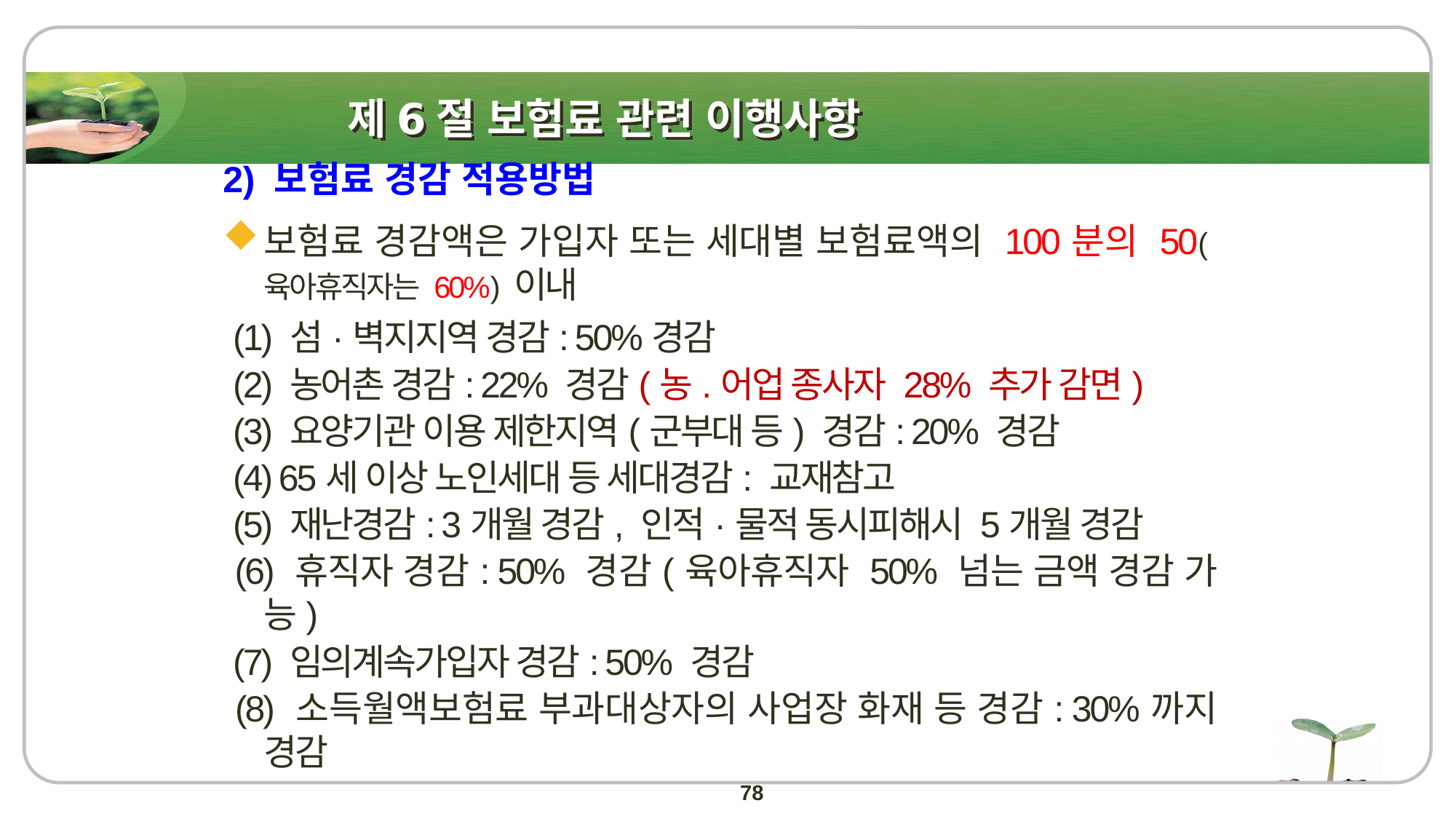

# 제6절 보험료 관련 이행사항
2) 보험료 경감 적용방법
보험료 경감액은 가입자 또는 세대별 보험료액의 100분의 50(육아휴직자는 60%) 이내
 (1) 섬·벽지지역 경감: 50%경감
 (2) 농어촌 경감: 22% 경감(농.어업 종사자 28% 추가 감면)
 (3) 요양기관 이용 제한지역(군부대 등) 경감: 20% 경감
 (4) 65세 이상 노인세대 등 세대경감: 교재참고
 (5) 재난경감: 3개월 경감, 인적·물적 동시피해시 5개월 경감
 (6) 휴직자 경감: 50% 경감(육아휴직자 50% 넘는 금액 경감 가능)
 (7) 임의계속가입자 경감: 50% 경감
 (8) 소득월액보험료 부과대상자의 사업장 화재 등 경감: 30%까지 경감
78